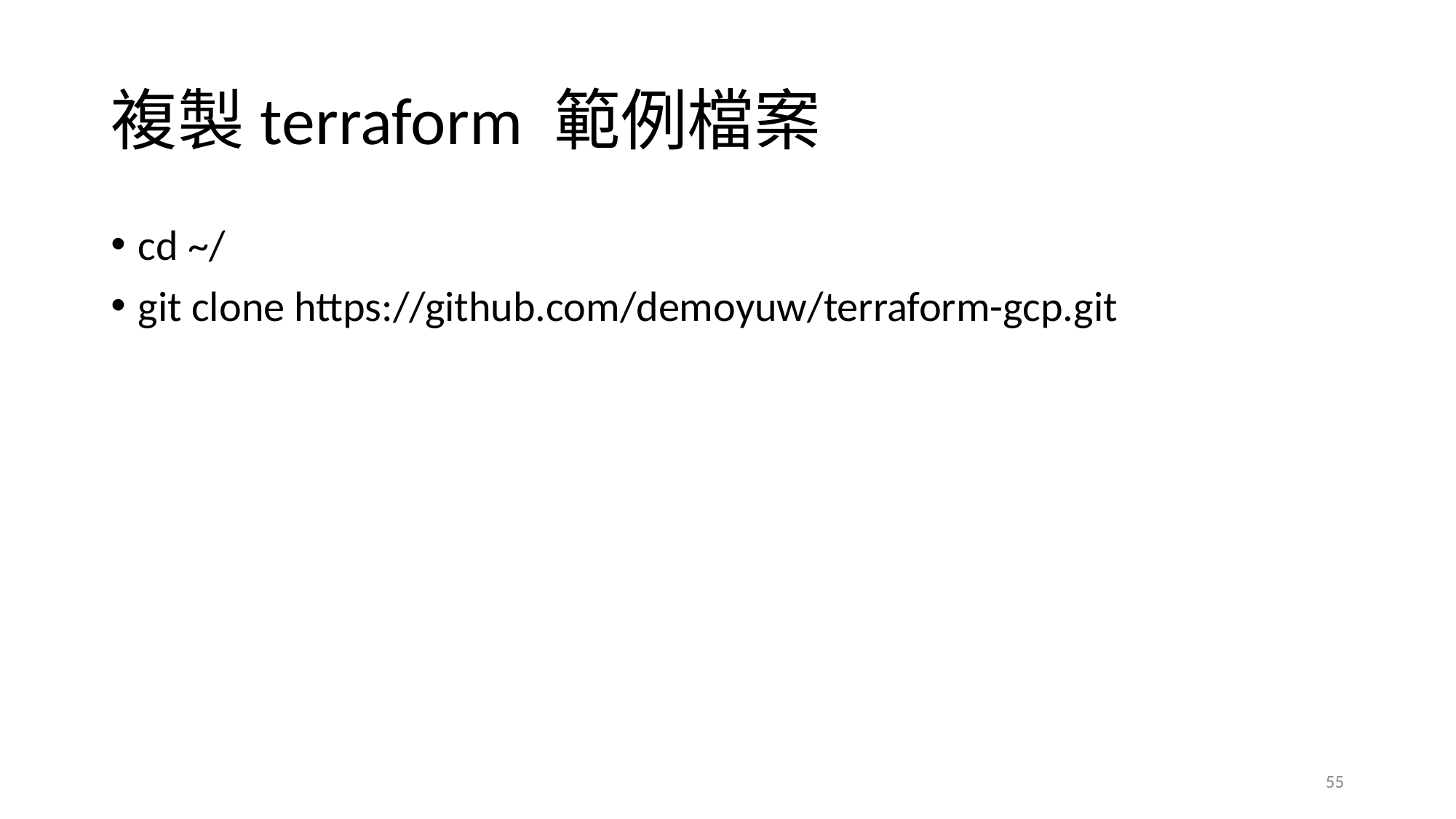

# 複製terraform 範例檔案
cd ~/
git clone https://github.com/demoyuw/terraform-gcp.git
55